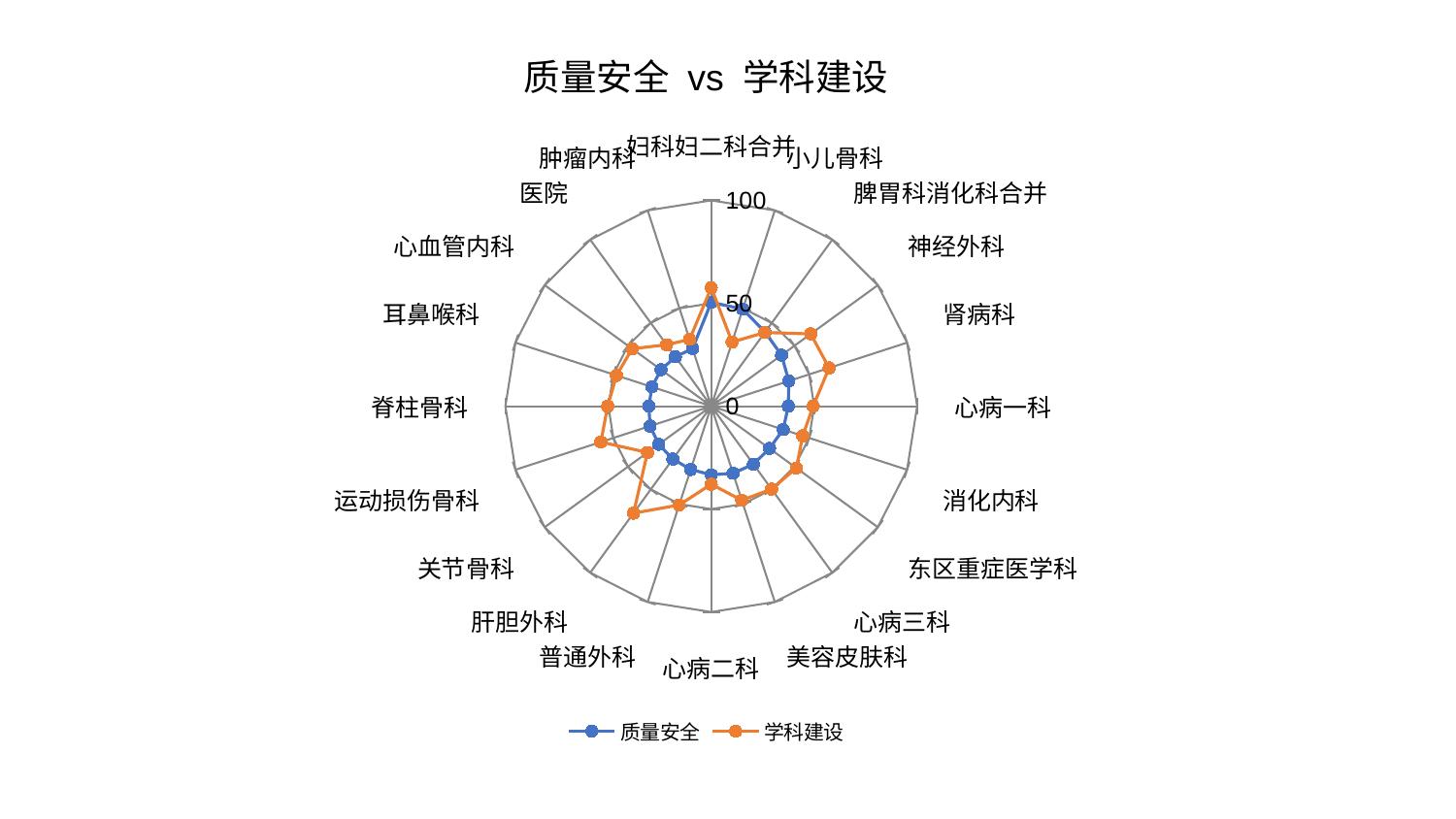

### Chart: 质量安全 vs 学科建设

| Category | 质量安全 | 学科建设 |
|---|---|---|
| 妇科妇二科合并 | 50.50771842951208 | 57.59469138118501 |
| 小儿骨科 | 49.56633772292795 | 32.756932655062535 |
| 脾胃科消化科合并 | 44.478691963668794 | 44.25858572344307 |
| 神经外科 | 42.219233939355895 | 59.76354882560624 |
| 肾病科 | 39.60807525780814 | 60.173126656446414 |
| 心病一科 | 37.44221336116528 | 49.51120223564729 |
| 消化内科 | 36.73039834398852 | 46.70003942535918 |
| 东区重症医学科 | 34.96938605359185 | 51.10564501708773 |
| 心病三科 | 34.85918962611525 | 49.82149981019187 |
| 美容皮肤科 | 34.29766510739201 | 48.06951401882649 |
| 心病二科 | 33.36390251199739 | 37.93384426444272 |
| 普通外科 | 32.33048727657747 | 50.46662446394455 |
| 肝胆外科 | 31.777852258321268 | 64.25868642607816 |
| 关节骨科 | 31.545167961181864 | 38.30983656807277 |
| 运动损伤骨科 | 31.27919446457065 | 56.391624051313684 |
| 脊柱骨科 | 30.328450696220347 | 50.312170167369295 |
| 耳鼻喉科 | 30.311695309853654 | 48.396671607683174 |
| 心血管内科 | 30.15631794965946 | 47.5034790660825 |
| 医院 | 29.656076414679877 | 36.91498297775562 |
| 肿瘤内科 | 29.459536809021706 | 34.139689548632575 |
4